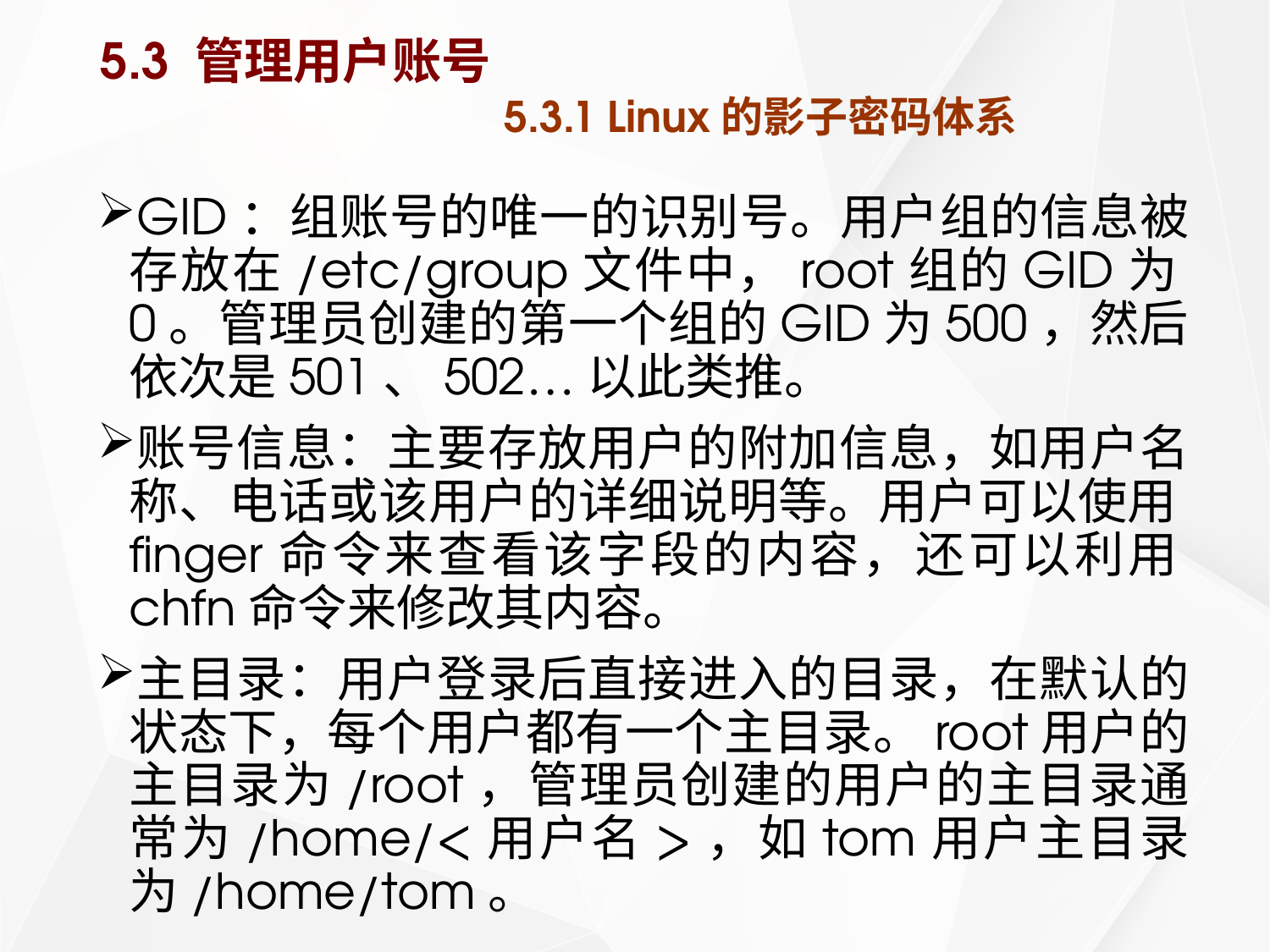

# 5.3 管理用户账号 5.3.1 Linux的影子密码体系
GID：组账号的唯一的识别号。用户组的信息被存放在/etc/group文件中，root组的GID为0。管理员创建的第一个组的GID为500，然后依次是501、502…以此类推。
账号信息：主要存放用户的附加信息，如用户名称、电话或该用户的详细说明等。用户可以使用finger命令来查看该字段的内容，还可以利用chfn命令来修改其内容。
主目录：用户登录后直接进入的目录，在默认的状态下，每个用户都有一个主目录。root用户的主目录为/root，管理员创建的用户的主目录通常为/home/<用户名>，如tom用户主目录为/home/tom。